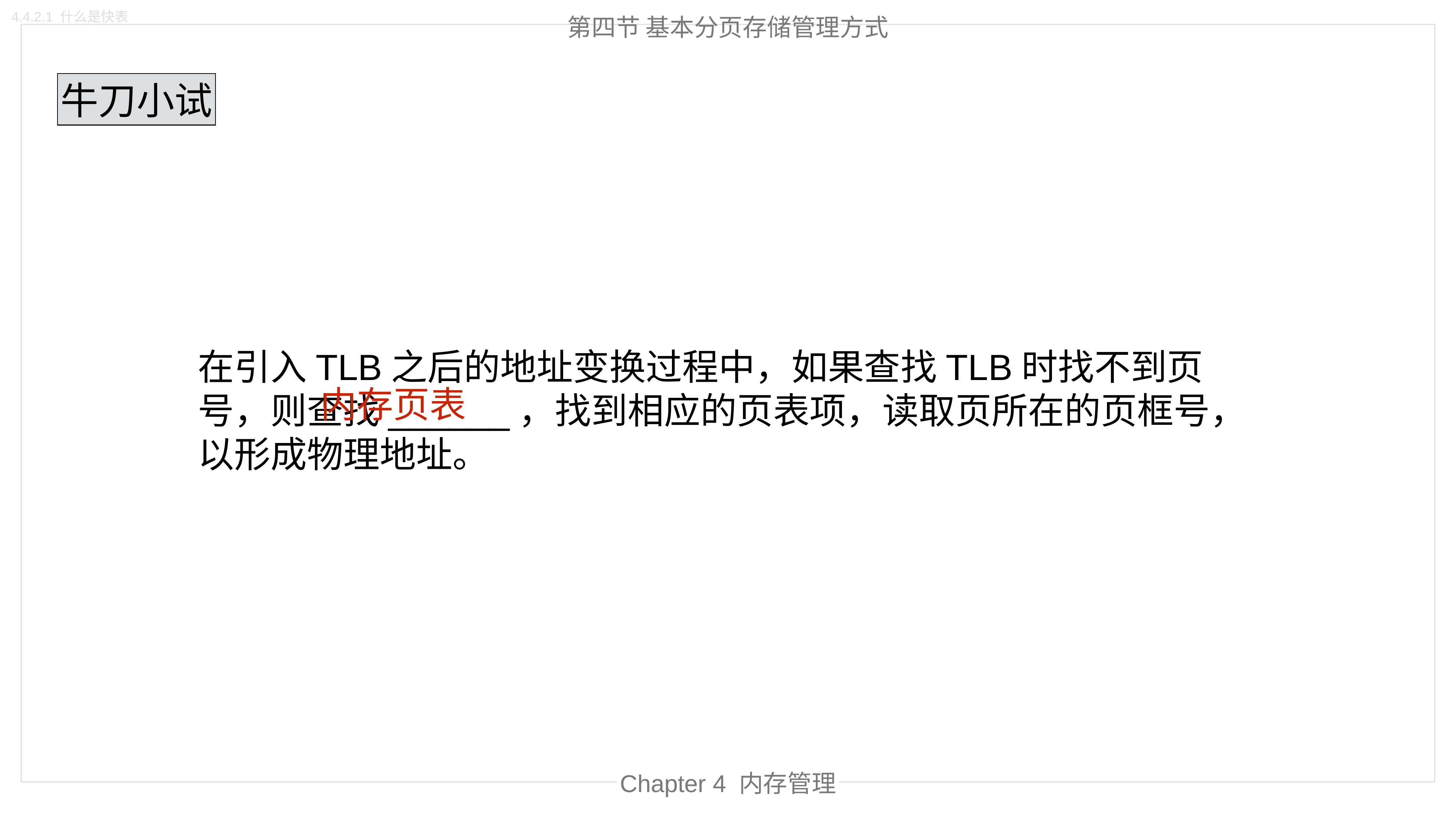

4.4.2.1 什么是快表
第四节 基本分页存储管理方式

牛刀小试
在引入TLB之后的地址变换过程中，如果查找TLB时找不到页号，则查找______，找到相应的页表项，读取页所在的页框号，以形成物理地址。
内存页表
Chapter 4 内存管理